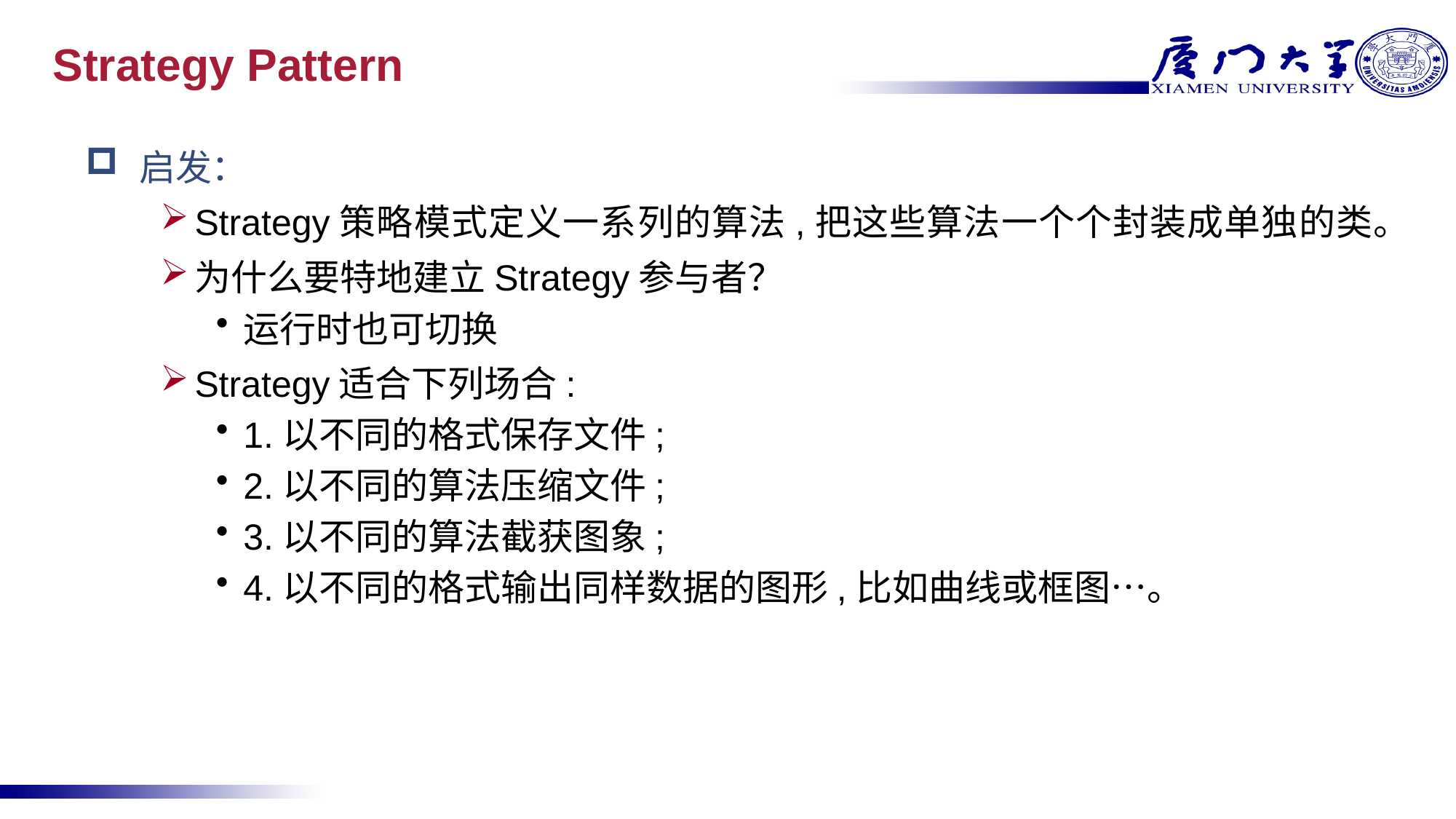

# Strategy Pattern
启发：
Strategy策略模式定义一系列的算法,把这些算法一个个封装成单独的类。
为什么要特地建立Strategy参与者？
运行时也可切换
Strategy适合下列场合:
1.以不同的格式保存文件;
2.以不同的算法压缩文件;
3.以不同的算法截获图象;
4.以不同的格式输出同样数据的图形,比如曲线或框图…。